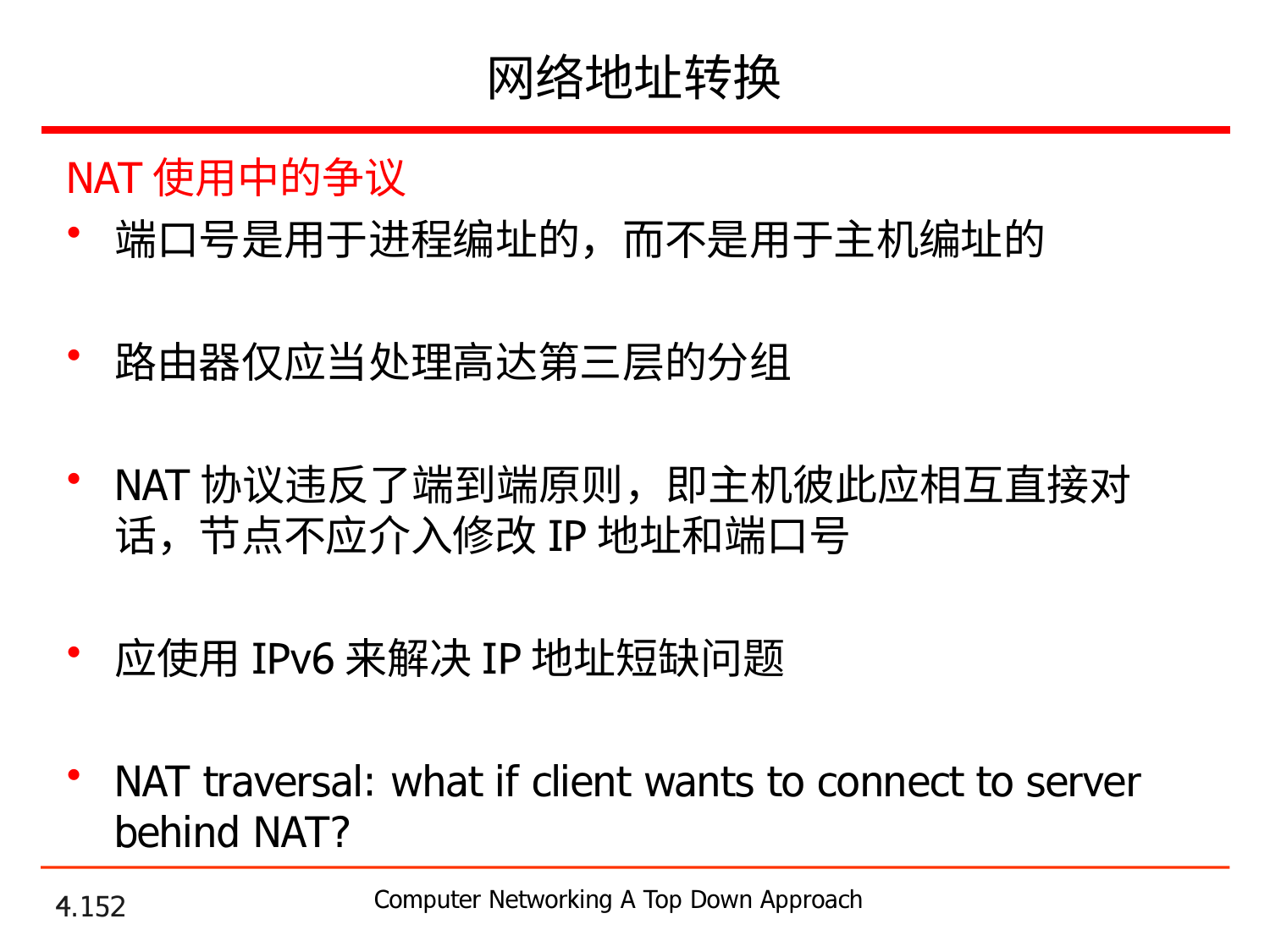

# 网络地址转换
NAT使用中的争议
端口号是用于进程编址的，而不是用于主机编址的

路由器仅应当处理高达第三层的分组

NAT协议违反了端到端原则，即主机彼此应相互直接对话，节点不应介入修改IP地址和端口号

应使用IPv6来解决IP地址短缺问题

NAT traversal: what if client wants to connect to server behind NAT?